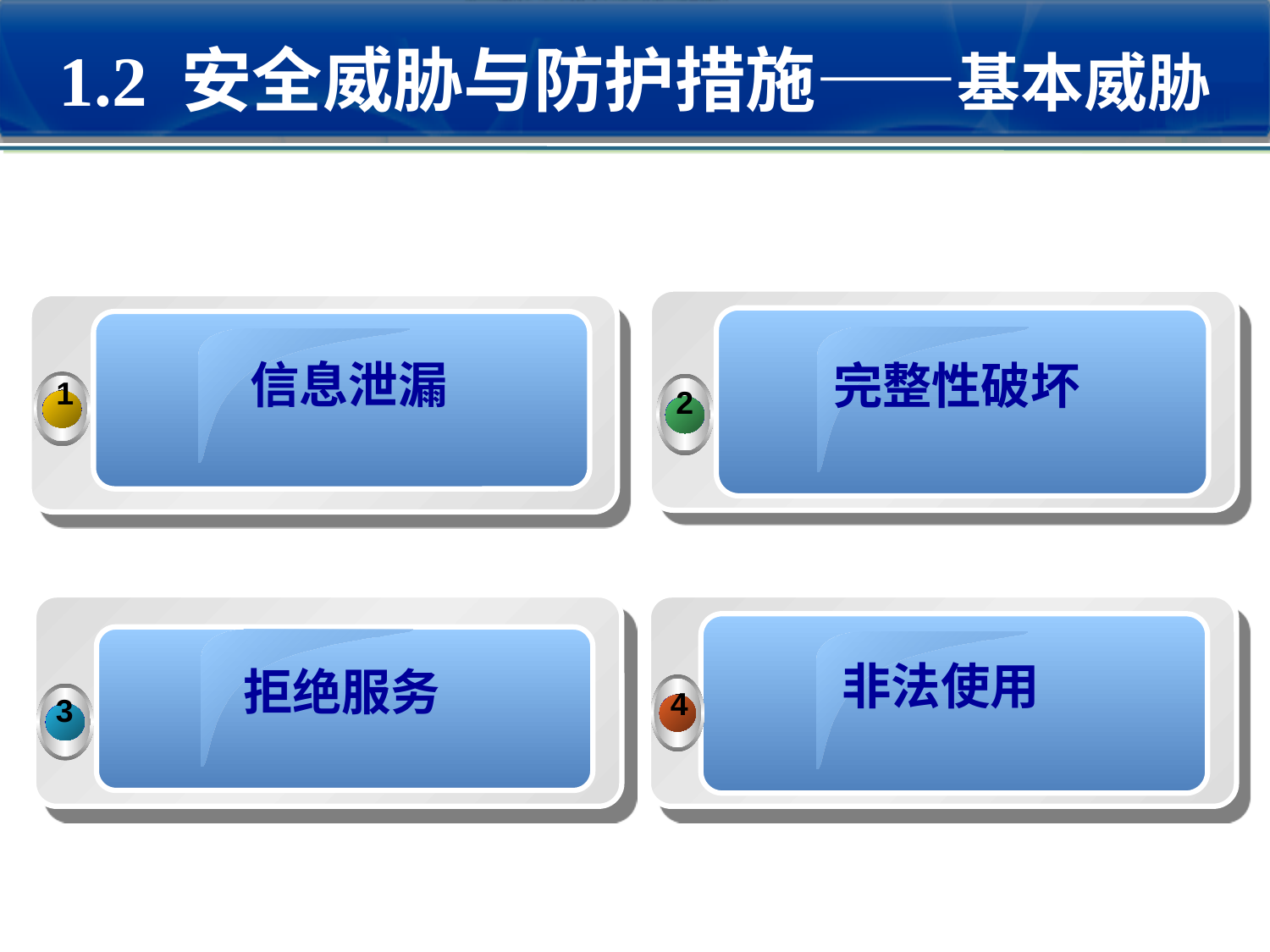

1.2 安全威胁与防护措施——基本威胁

完整性破坏

2

信息泄漏
1

拒绝服务

3

非法使用

4